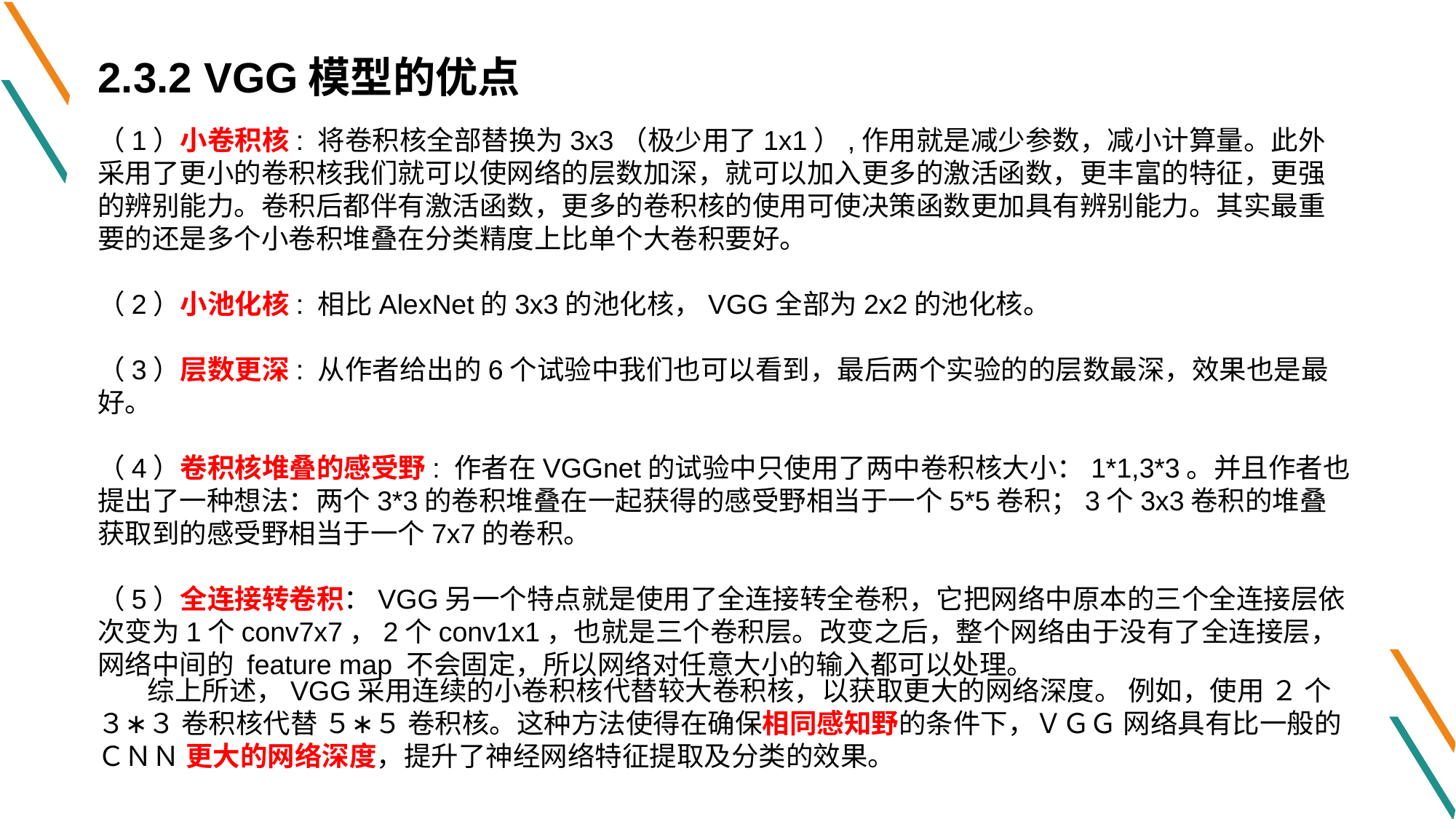

2.3.2 VGG模型的优点
（1）小卷积核: 将卷积核全部替换为3x3（极少用了1x1）,作用就是减少参数，减小计算量。此外采用了更小的卷积核我们就可以使网络的层数加深，就可以加入更多的激活函数，更丰富的特征，更强的辨别能力。卷积后都伴有激活函数，更多的卷积核的使用可使决策函数更加具有辨别能力。其实最重要的还是多个小卷积堆叠在分类精度上比单个大卷积要好。

（2）小池化核: 相比AlexNet的3x3的池化核，VGG全部为2x2的池化核。

（3）层数更深: 从作者给出的6个试验中我们也可以看到，最后两个实验的的层数最深，效果也是最好。

（4）卷积核堆叠的感受野: 作者在VGGnet的试验中只使用了两中卷积核大小：1*1,3*3。并且作者也提出了一种想法：两个3*3的卷积堆叠在一起获得的感受野相当于一个5*5卷积；3个3x3卷积的堆叠获取到的感受野相当于一个7x7的卷积。

（5）全连接转卷积：VGG另一个特点就是使用了全连接转全卷积，它把网络中原本的三个全连接层依次变为1个conv7x7，2个conv1x1，也就是三个卷积层。改变之后，整个网络由于没有了全连接层，网络中间的 feature map 不会固定，所以网络对任意大小的输入都可以处理。
       综上所述，VGG采用连续的小卷积核代替较大卷积核，以获取更大的网络深度。 例如，使用 ２ 个 ３∗３ 卷积核代替 ５∗５ 卷积核。这种方法使得在确保相同感知野的条件下，ＶＧＧ 网络具有比一般的 ＣＮＮ 更大的网络深度，提升了神经网络特征提取及分类的效果。